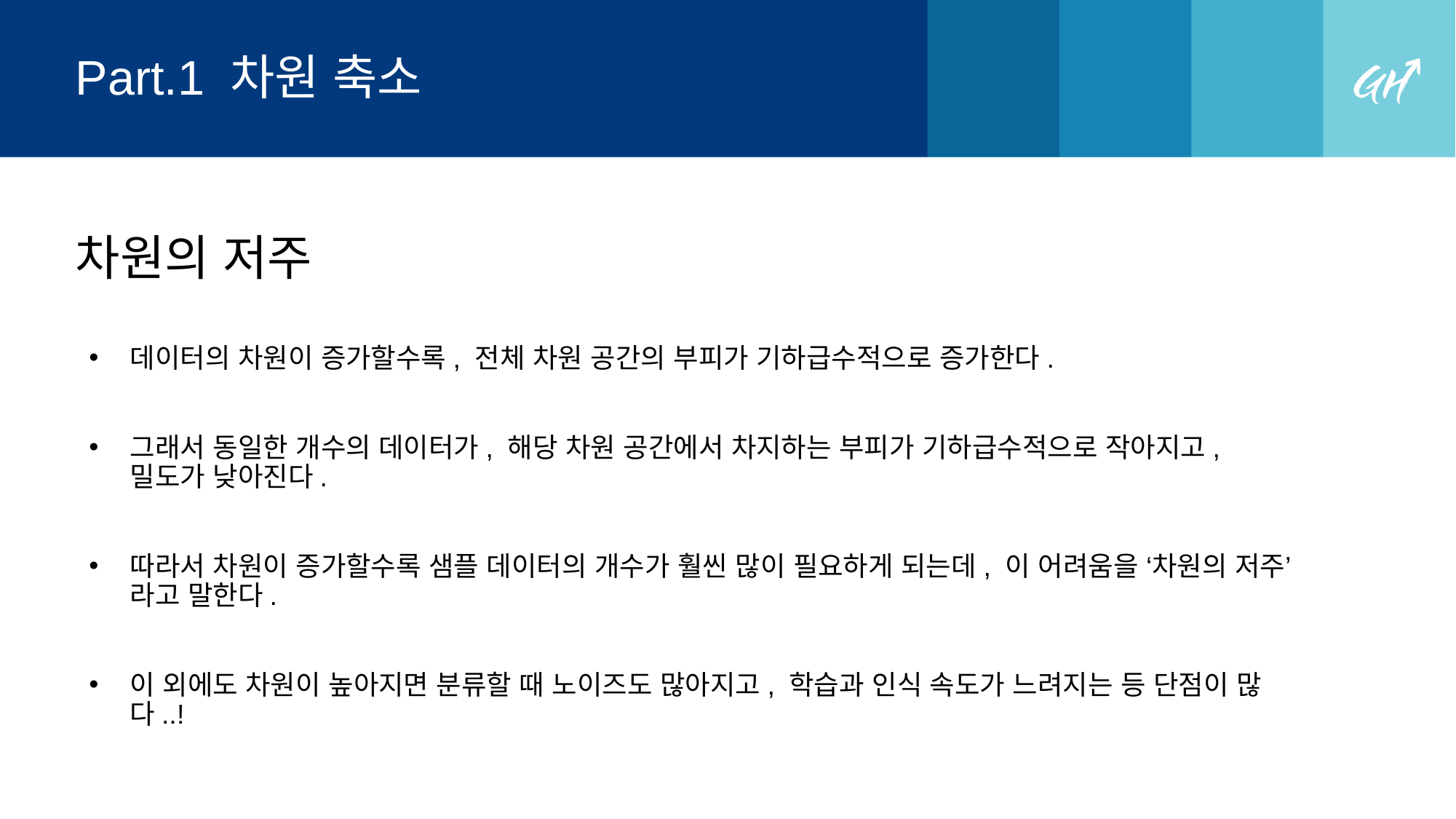

# Part.1 차원 축소
차원의 저주
데이터의 차원이 증가할수록, 전체 차원 공간의 부피가 기하급수적으로 증가한다.

그래서 동일한 개수의 데이터가, 해당 차원 공간에서 차지하는 부피가 기하급수적으로 작아지고, 밀도가 낮아진다.

따라서 차원이 증가할수록 샘플 데이터의 개수가 훨씬 많이 필요하게 되는데, 이 어려움을 ‘차원의 저주’라고 말한다.

이 외에도 차원이 높아지면 분류할 때 노이즈도 많아지고, 학습과 인식 속도가 느려지는 등 단점이 많다..!